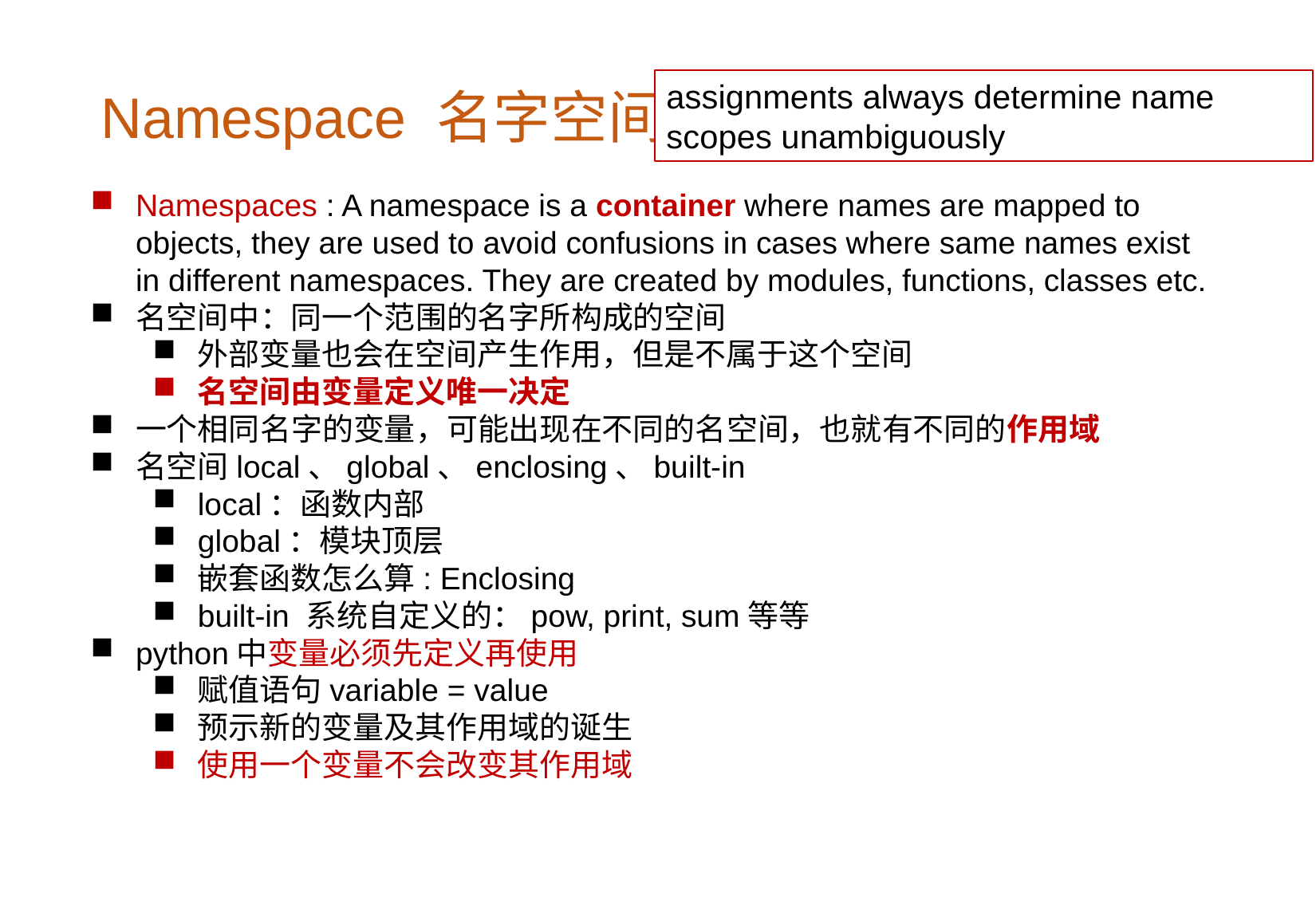

assignments always determine name scopes unambiguously
Namespace 名字空间
Namespaces : A namespace is a container where names are mapped to objects, they are used to avoid confusions in cases where same names exist in different namespaces. They are created by modules, functions, classes etc.
名空间中：同一个范围的名字所构成的空间
外部变量也会在空间产生作用，但是不属于这个空间
名空间由变量定义唯一决定
一个相同名字的变量，可能出现在不同的名空间，也就有不同的作用域
名空间local、global、enclosing、built-in
local：函数内部
global：模块顶层
嵌套函数怎么算: Enclosing
built-in 系统自定义的：pow, print, sum等等
python中变量必须先定义再使用
赋值语句variable = value
预示新的变量及其作用域的诞生
使用一个变量不会改变其作用域